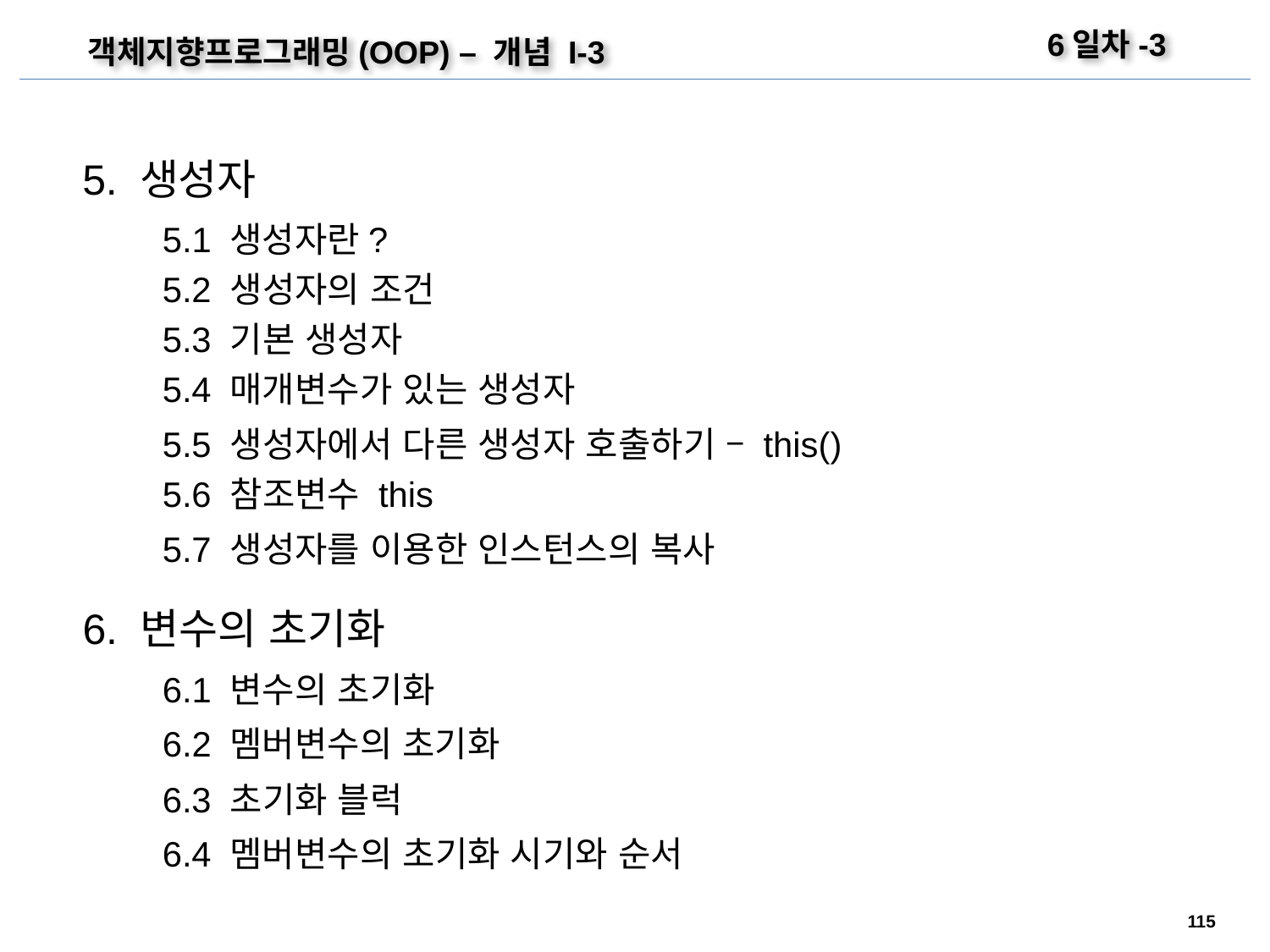

6일차-3
객체지향프로그래밍(OOP) – 개념 I-3
5. 생성자
5.1 생성자란?
5.2 생성자의 조건
5.3 기본 생성자
5.4 매개변수가 있는 생성자
5.5 생성자에서 다른 생성자 호출하기 – this()
5.6 참조변수 this
5.7 생성자를 이용한 인스턴스의 복사
6. 변수의 초기화
6.1 변수의 초기화
6.2 멤버변수의 초기화
6.3 초기화 블럭
6.4 멤버변수의 초기화 시기와 순서